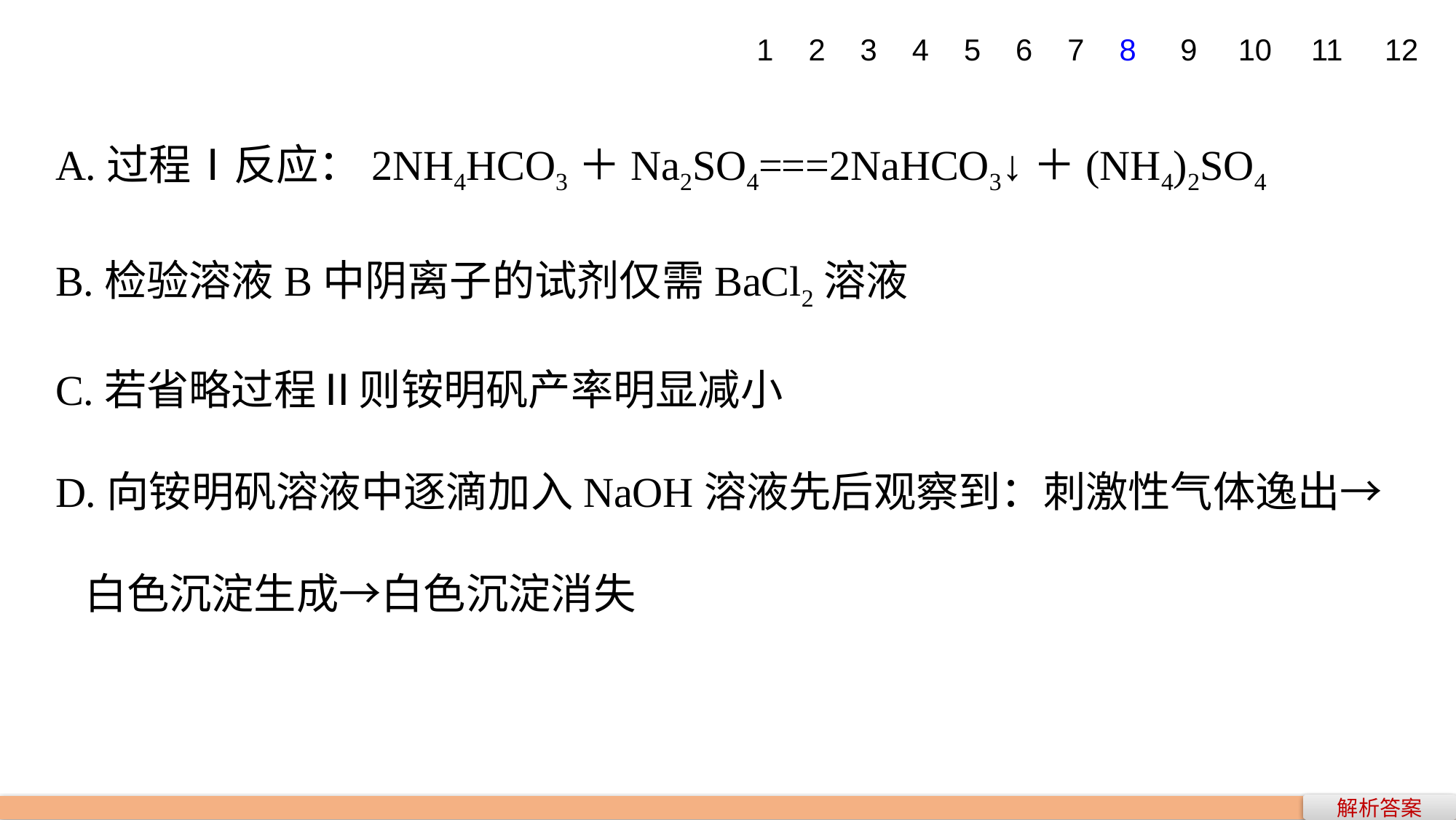

1
2
3
4
5
6
7
8
9
10
11
12
A.过程Ⅰ反应：2NH4HCO3＋Na2SO4===2NaHCO3↓＋(NH4)2SO4
B.检验溶液B中阴离子的试剂仅需BaCl2溶液
C.若省略过程Ⅱ则铵明矾产率明显减小
D.向铵明矾溶液中逐滴加入NaOH溶液先后观察到：刺激性气体逸出→
  白色沉淀生成→白色沉淀消失
解析答案